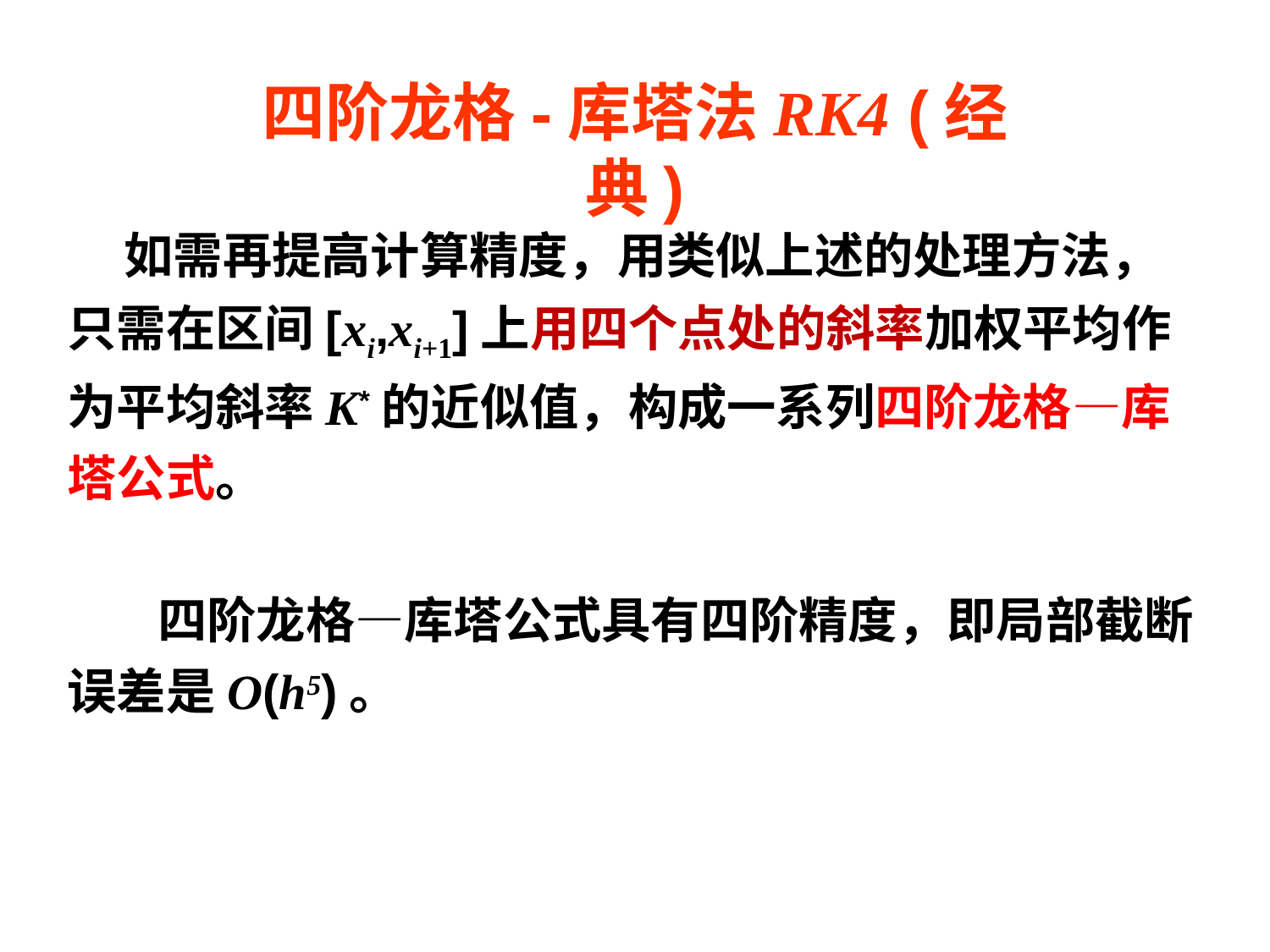

四阶龙格-库塔法RK4 (经典)
    如需再提高计算精度，用类似上述的处理方法，只需在区间[xi,xi+1]上用四个点处的斜率加权平均作为平均斜率K*的近似值，构成一系列四阶龙格—库塔公式。

       四阶龙格—库塔公式具有四阶精度，即局部截断误差是O(h5)。